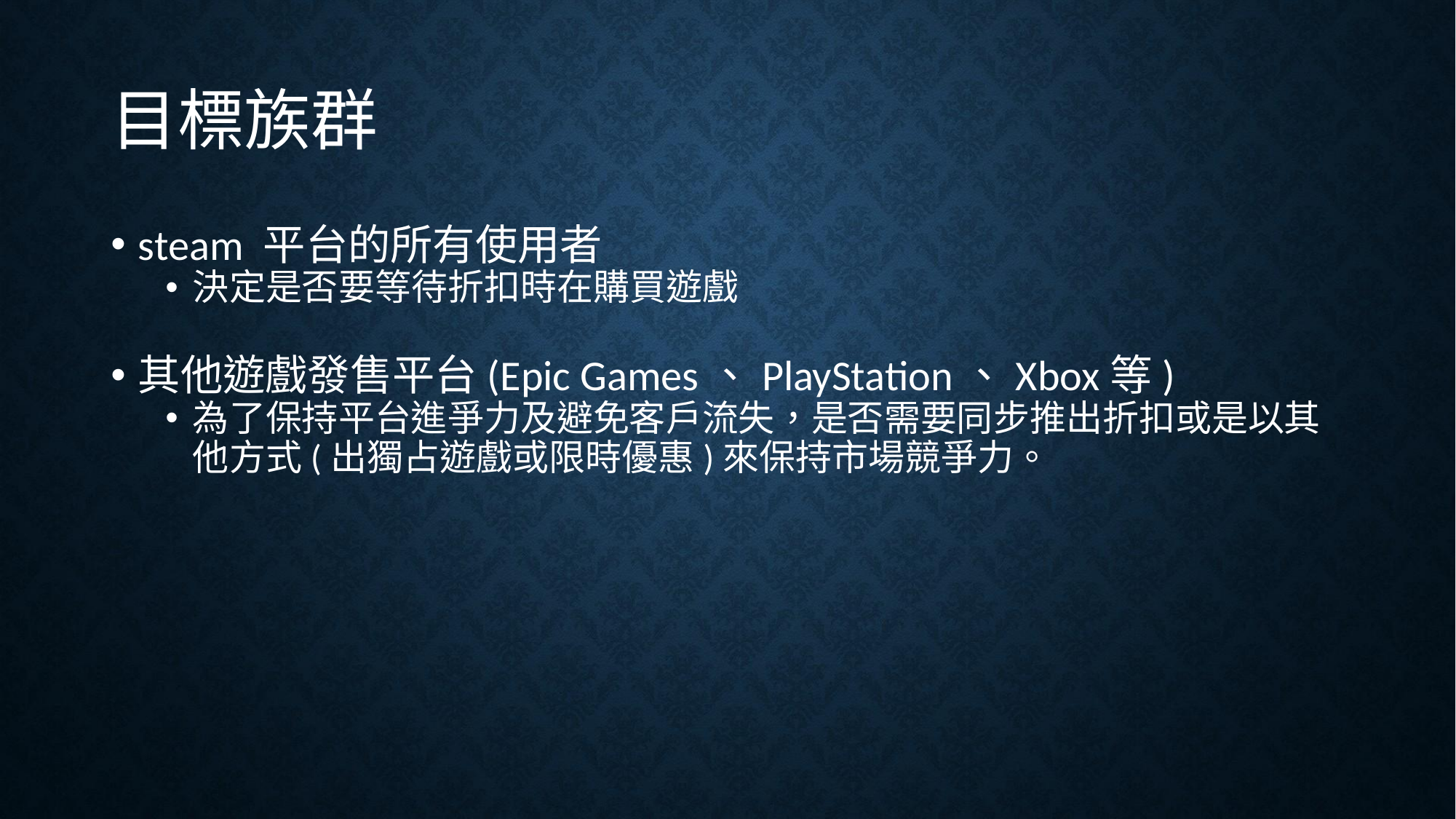

# 目標族群
steam 平台的所有使用者
決定是否要等待折扣時在購買遊戲

其他遊戲發售平台(Epic Games、PlayStation、Xbox等)
為了保持平台進爭力及避免客戶流失，是否需要同步推出折扣或是以其他方式(出獨占遊戲或限時優惠)來保持市場競爭力。